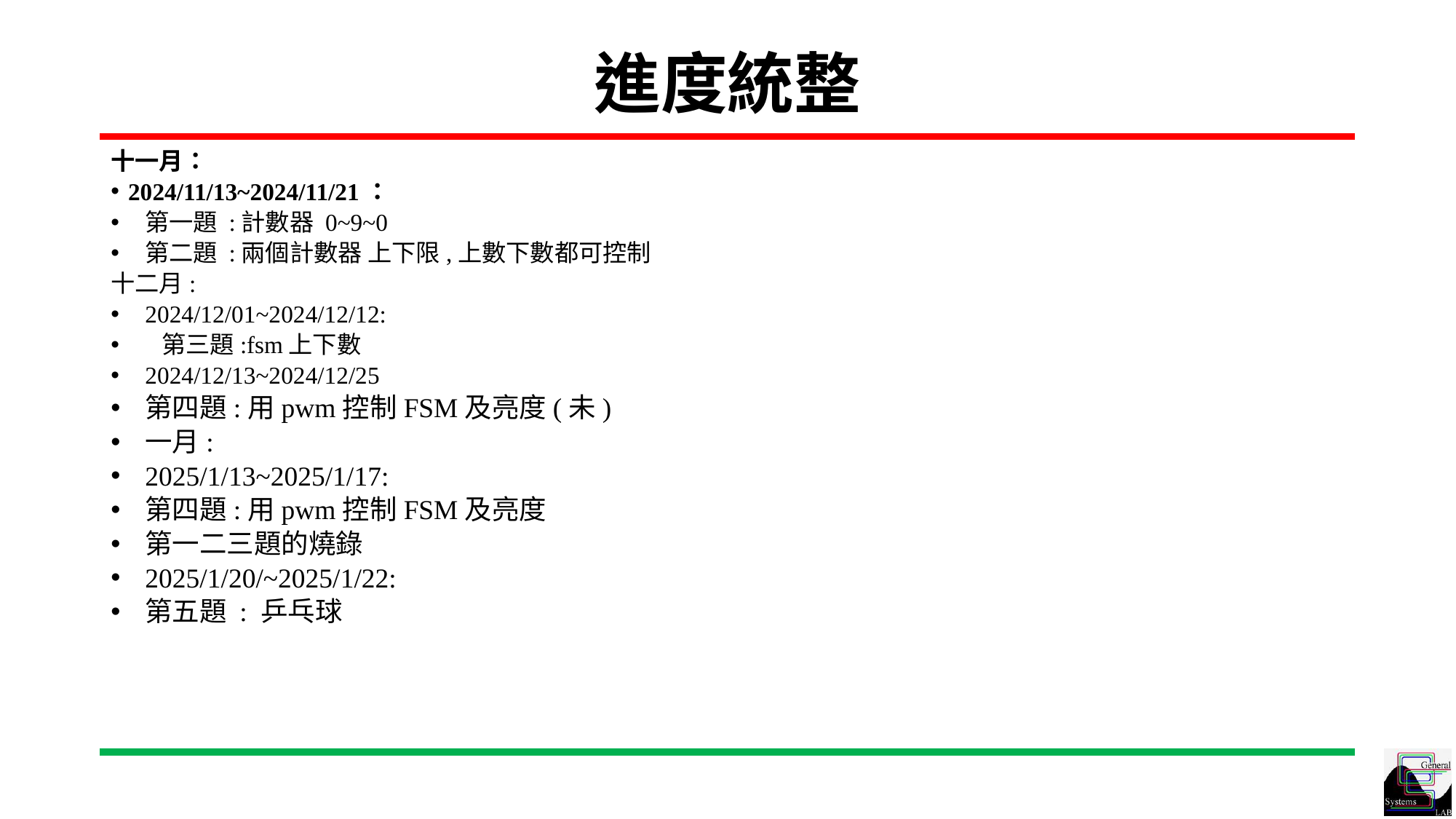

# 進度統整

十一月：
2024/11/13~2024/11/21：
第一題 :計數器 0~9~0
第二題 :兩個計數器 上下限,上數下數都可控制
十二月:
2024/12/01~2024/12/12:
  第三題:fsm上下數
2024/12/13~2024/12/25
第四題:用pwm控制FSM及亮度(未)
一月:
2025/1/13~2025/1/17:
第四題:用pwm控制FSM及亮度
第一二三題的燒錄
2025/1/20/~2025/1/22:
第五題 : 乒乓球